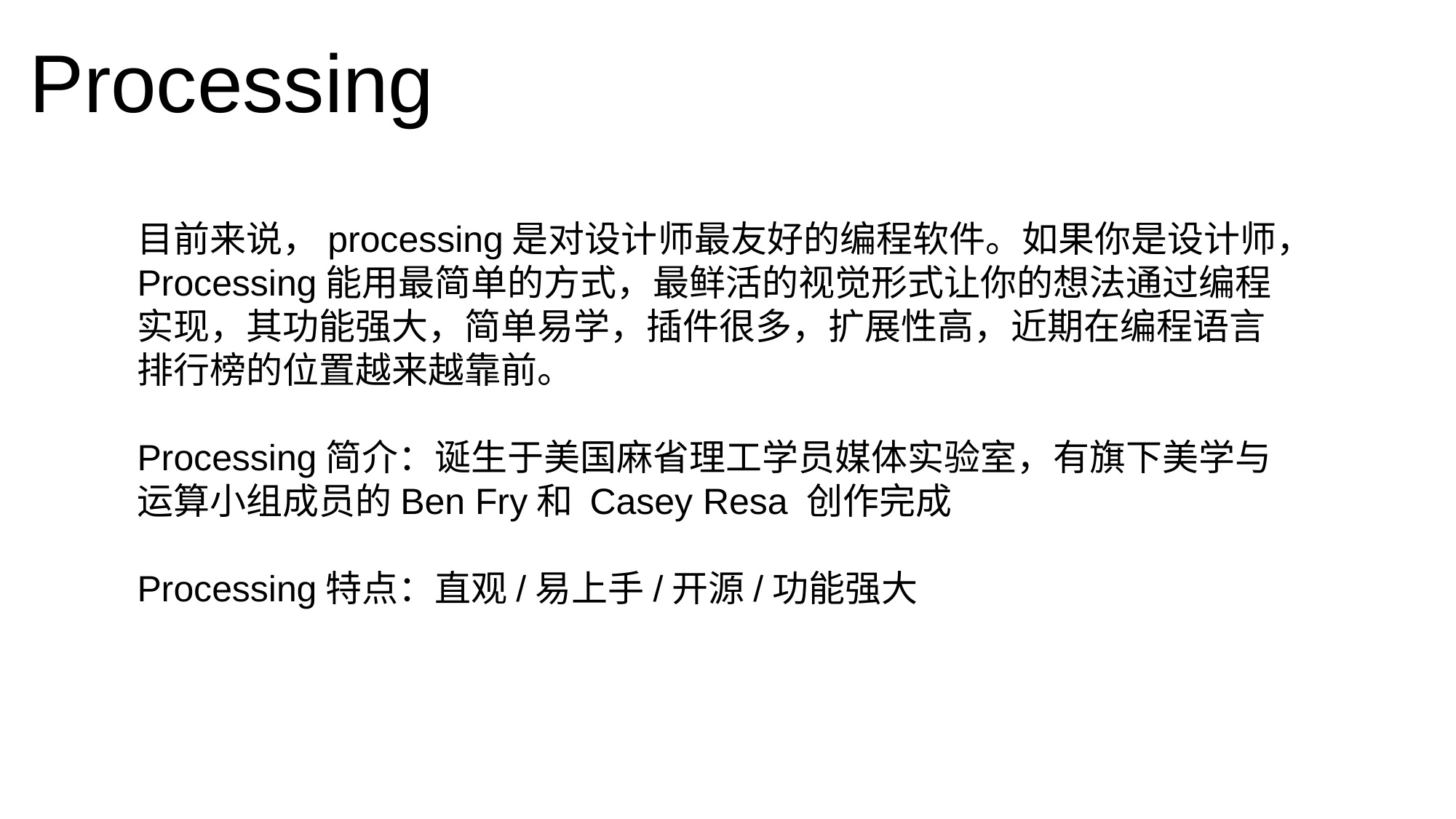

Processing
目前来说，processing是对设计师最友好的编程软件。如果你是设计师，Processing能用最简单的方式，最鲜活的视觉形式让你的想法通过编程实现，其功能强大，简单易学，插件很多，扩展性高，近期在编程语言排行榜的位置越来越靠前。

Processing简介：诞生于美国麻省理工学员媒体实验室，有旗下美学与运算小组成员的Ben Fry和 Casey Resa 创作完成

Processing特点：直观/易上手/开源/功能强大